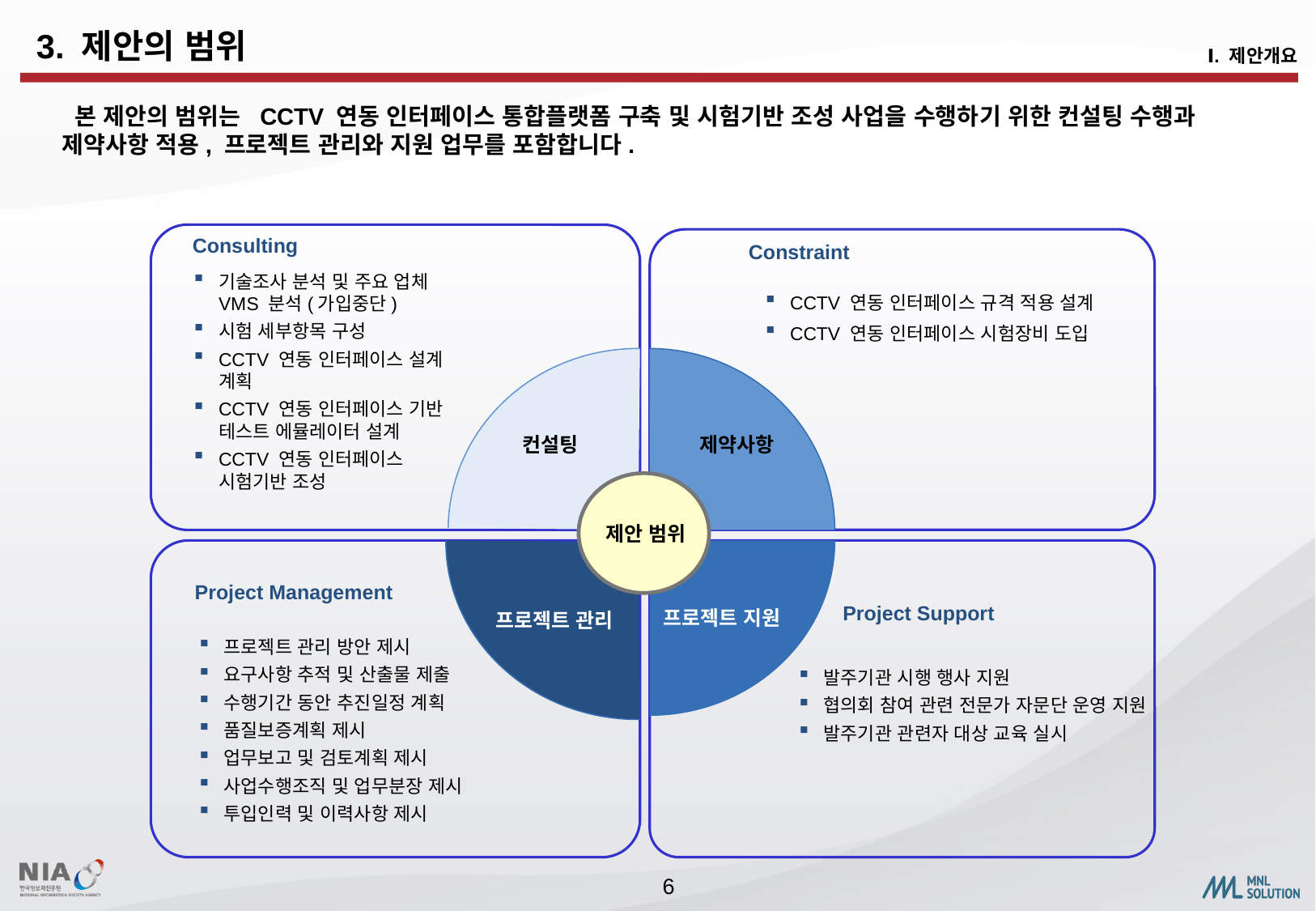

3. 제안의 범위
Ⅰ. 제안개요
      본 제안의 범위는  CCTV 연동 인터페이스 통합플랫폼 구축 및 시험기반 조성 사업을 수행하기 위한 컨설팅 수행과
   제약사항 적용, 프로젝트 관리와 지원 업무를 포함합니다.

Consulting

Constraint
기술조사 분석 및 주요 업체 VMS 분석(가입중단)
시험 세부항목 구성
CCTV 연동 인터페이스 설계 계획
CCTV 연동 인터페이스 기반 테스트 에뮬레이터 설계
CCTV 연동 인터페이스 시험기반 조성
CCTV 연동 인터페이스 규격 적용 설계
CCTV 연동 인터페이스 시험장비 도입

컨설팅
제약사항

제안 범위

Project Management
Project Support
프로젝트 관리
프로젝트 지원
프로젝트 관리 방안 제시
요구사항 추적 및 산출물 제출
수행기간 동안 추진일정 계획
품질보증계획 제시
업무보고 및 검토계획 제시
사업수행조직 및 업무분장 제시
투입인력 및 이력사항 제시
발주기관 시행 행사 지원
협의회 참여 관련 전문가 자문단 운영 지원
발주기관 관련자 대상 교육 실시